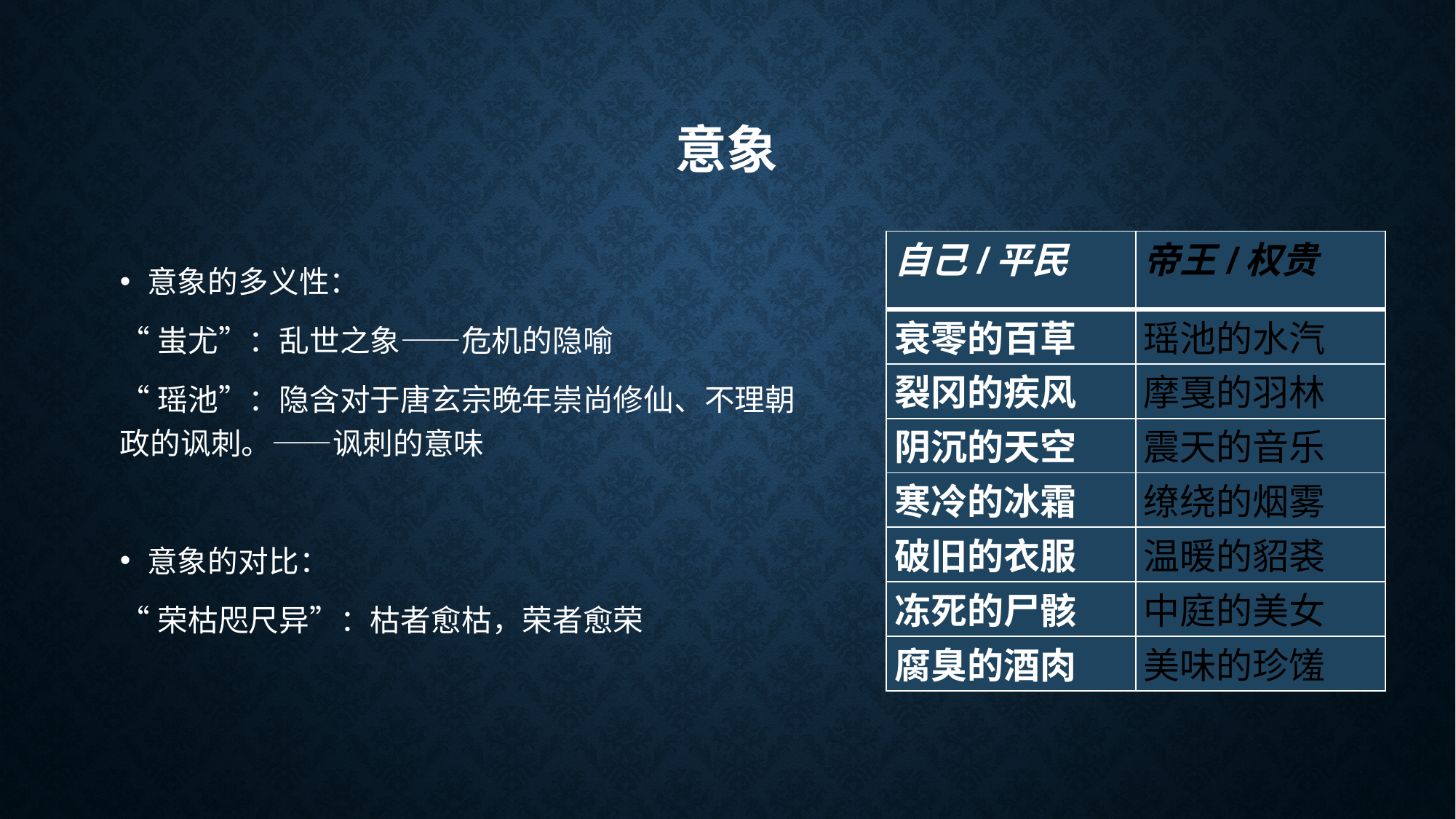

# 意象
| 自己/平民 | 帝王/权贵 |
| --- | --- |
| 衰零的百草 | 瑶池的水汽 |
| 裂冈的疾风 | 摩戛的羽林 |
| 阴沉的天空 | 震天的音乐 |
| 寒冷的冰霜 | 缭绕的烟雾 |
| 破旧的衣服 | 温暖的貂裘 |
| 冻死的尸骸 | 中庭的美女 |
| 腐臭的酒肉 | 美味的珍馐 |
意象的多义性：
“蚩尤”：乱世之象——危机的隐喻
“瑶池”：隐含对于唐玄宗晚年崇尚修仙、不理朝政的讽刺。——讽刺的意味

意象的对比：
“荣枯咫尺异”：枯者愈枯，荣者愈荣